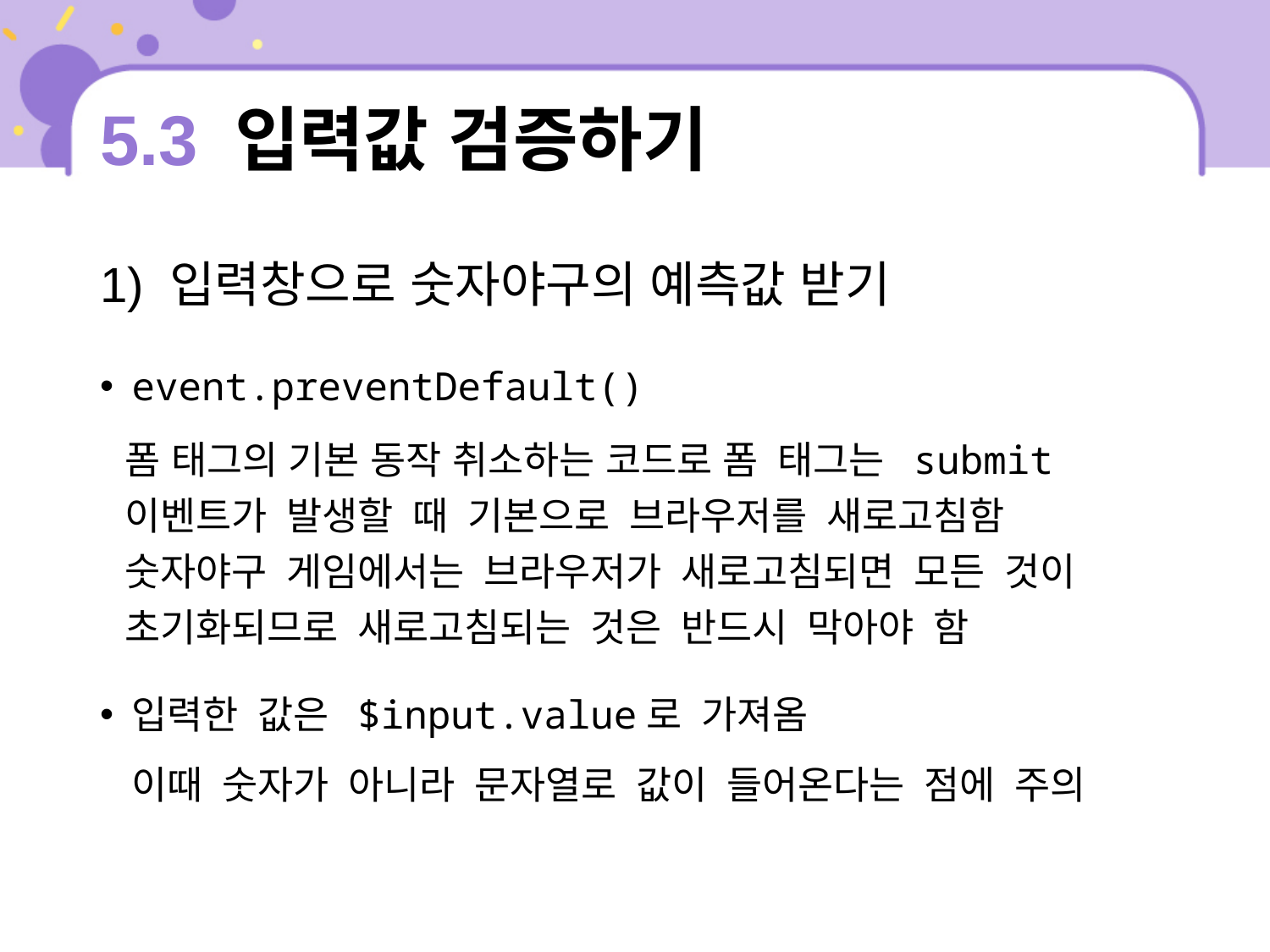

# 5.3 입력값 검증하기
1) 입력창으로 숫자야구의 예측값 받기
event.preventDefault()
폼 태그의 기본 동작 취소하는 코드로 폼 태그는 submit 이벤트가 발생할 때 기본으로 브라우저를 새로고침함
숫자야구 게임에서는 브라우저가 새로고침되면 모든 것이 초기화되므로 새로고침되는 것은 반드시 막아야 함
입력한 값은 $input.value로 가져옴
이때 숫자가 아니라 문자열로 값이 들어온다는 점에 주의